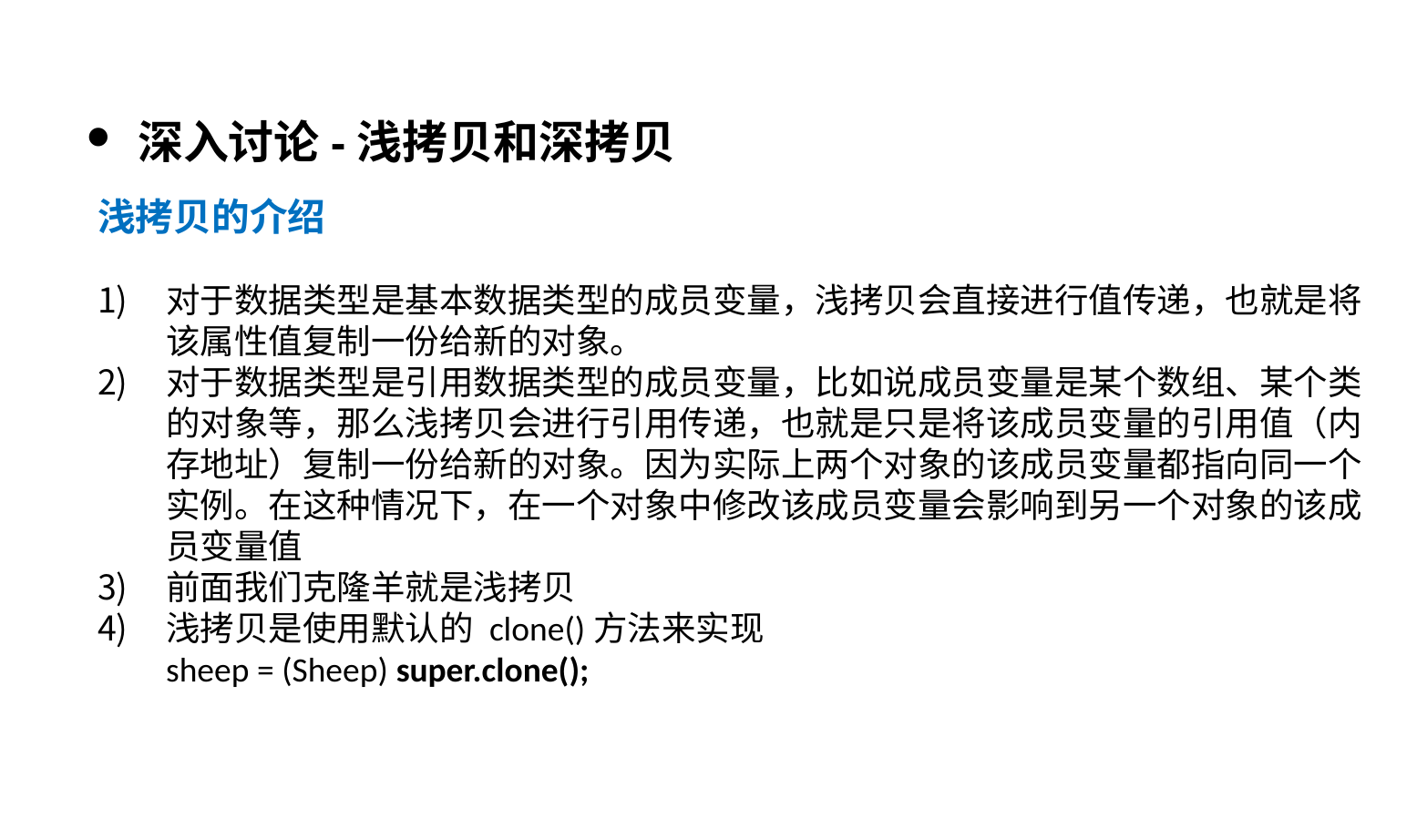

深入讨论-浅拷贝和深拷贝

浅拷贝的介绍

对于数据类型是基本数据类型的成员变量，浅拷贝会直接进行值传递，也就是将该属性值复制一份给新的对象。
对于数据类型是引用数据类型的成员变量，比如说成员变量是某个数组、某个类的对象等，那么浅拷贝会进行引用传递，也就是只是将该成员变量的引用值（内存地址）复制一份给新的对象。因为实际上两个对象的该成员变量都指向同一个实例。在这种情况下，在一个对象中修改该成员变量会影响到另一个对象的该成员变量值
前面我们克隆羊就是浅拷贝
浅拷贝是使用默认的 clone()方法来实现
sheep = (Sheep) super.clone();